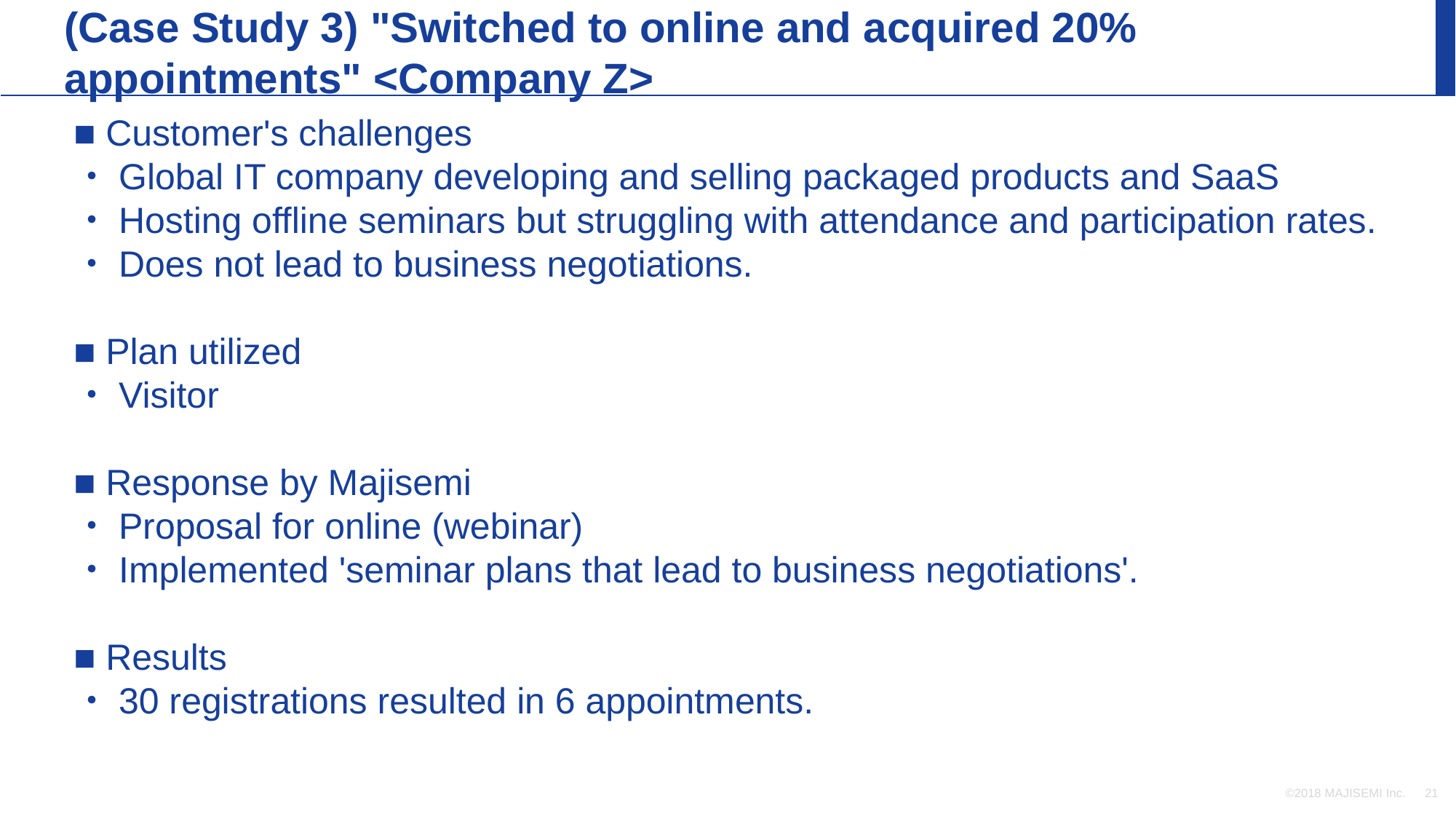

(Case Study 3) "Switched to online and acquired 20% appointments" <Company Z>
■ Customer's challenges
・Global IT company developing and selling packaged products and SaaS
・Hosting offline seminars but struggling with attendance and participation rates.
・Does not lead to business negotiations.

■ Plan utilized
・Visitor

■ Response by Majisemi
・Proposal for online (webinar)
・Implemented 'seminar plans that lead to business negotiations'.

■ Results
・30 registrations resulted in 6 appointments.
©2018 MAJISEMI Inc.
21